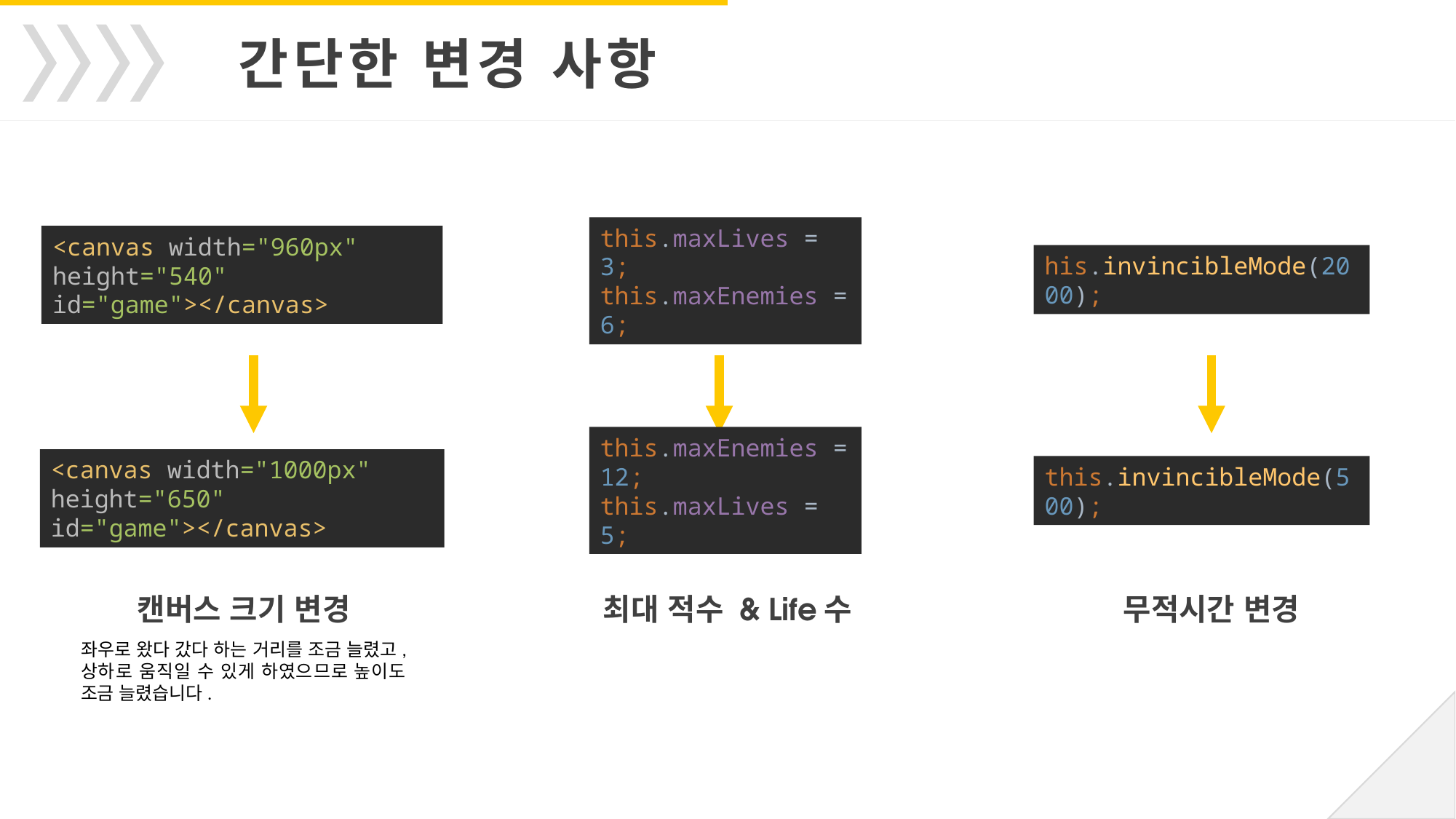

간단한 변경 사항

<canvas width="960px" height="540" id="game"></canvas>
this.maxLives = 3;
this.maxEnemies = 6;
his.invincibleMode(2000);
this.maxEnemies = 12;
this.maxLives = 5;
<canvas width="1000px" height="650" id="game"></canvas>
this.invincibleMode(500);
캔버스 크기 변경
좌우로 왔다 갔다 하는 거리를 조금 늘렸고, 상하로 움직일 수 있게 하였으므로 높이도 조금 늘렸습니다.
최대 적수 & Life수
무적시간 변경